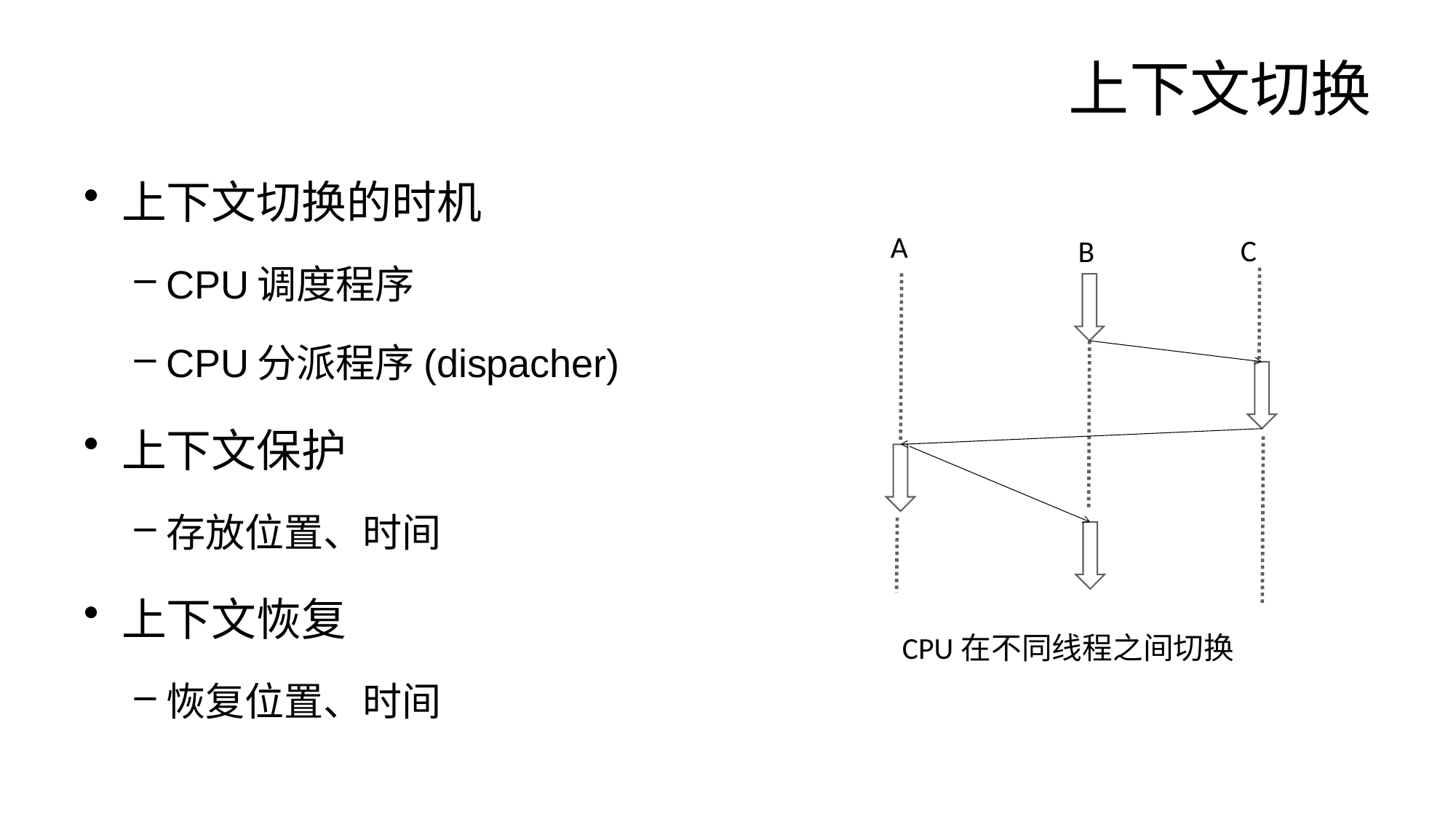

# 上下文切换
上下文切换的时机
CPU调度程序
CPU分派程序(dispacher)
上下文保护
存放位置、时间
上下文恢复
恢复位置、时间
A
C
B

CPU在不同线程之间切换